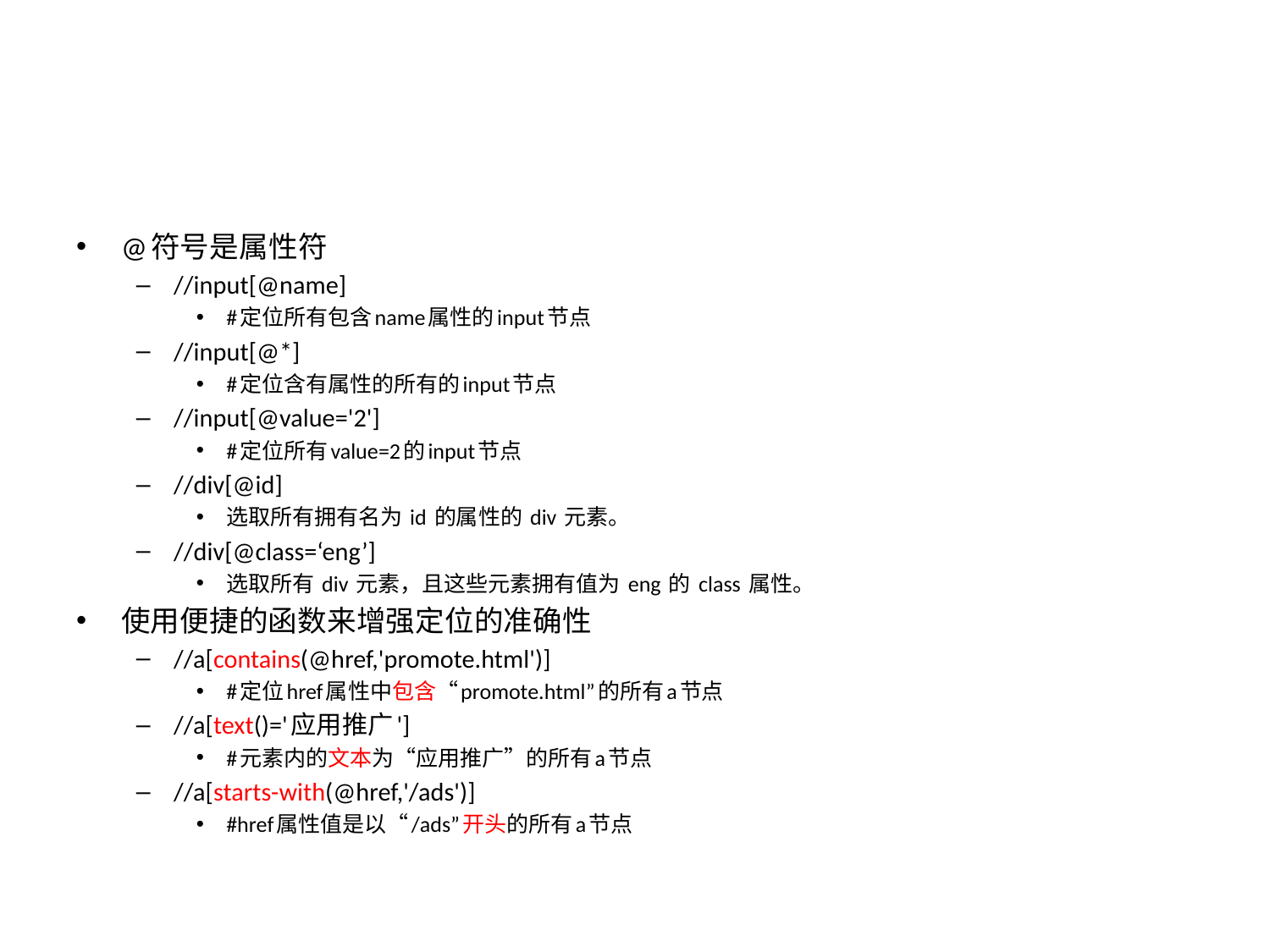

#
@符号是属性符
//input[@name]
#定位所有包含name属性的input节点
//input[@*]
#定位含有属性的所有的input节点
//input[@value='2']
#定位所有value=2的input节点
//div[@id]
选取所有拥有名为 id 的属性的 div 元素。
//div[@class=‘eng’]
选取所有 div 元素，且这些元素拥有值为 eng 的 class 属性。
使用便捷的函数来增强定位的准确性
//a[contains(@href,'promote.html')]
#定位href属性中包含“promote.html”的所有a节点
//a[text()='应用推广']
#元素内的文本为“应用推广”的所有a节点
//a[starts-with(@href,'/ads')]
#href属性值是以“/ads”开头的所有a节点